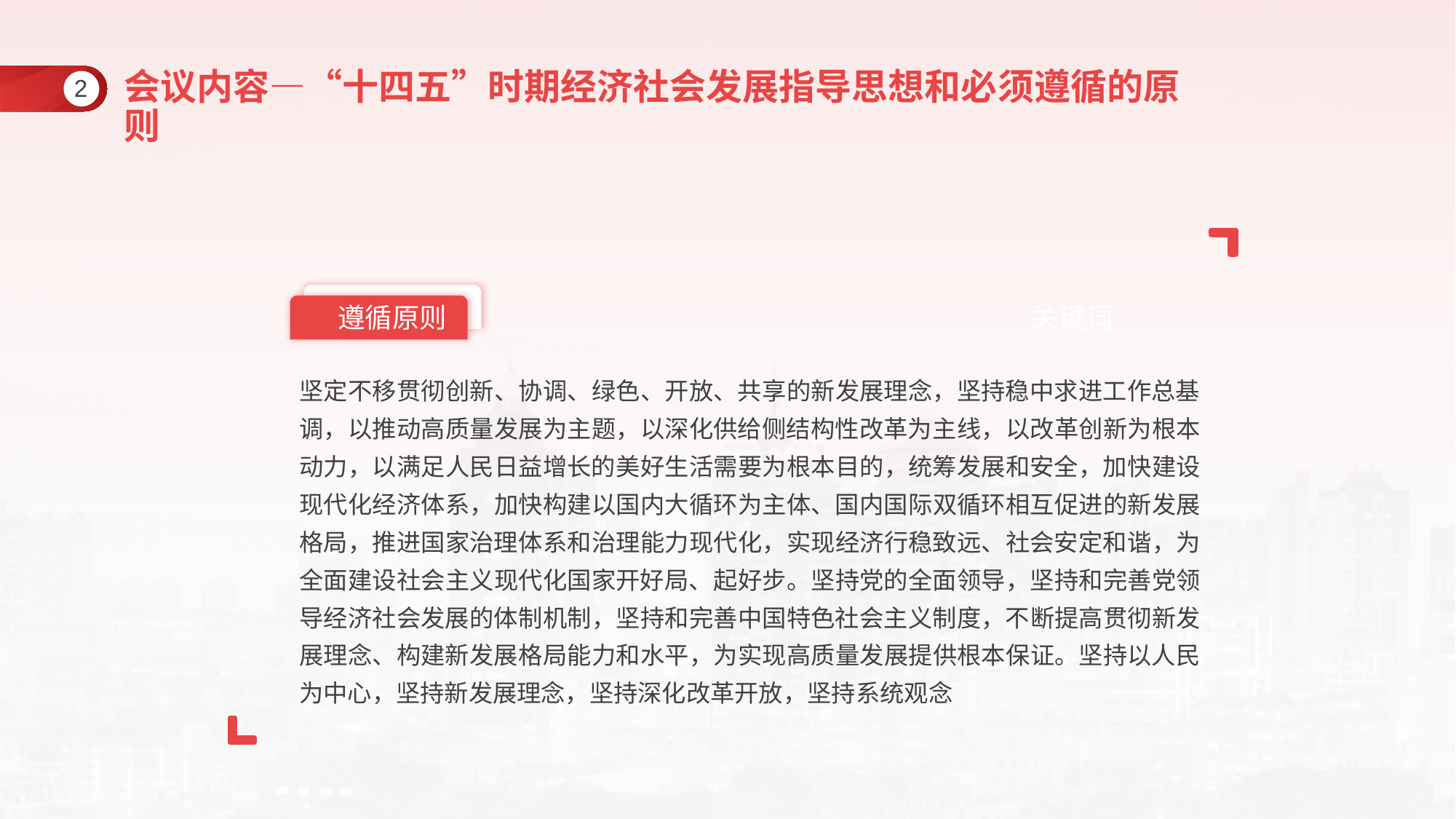

会议内容—“十四五”时期经济社会发展指导思想和必须遵循的原则
2

遵循原则
关键词

坚定不移贯彻创新、协调、绿色、开放、共享的新发展理念，坚持稳中求进工作总基调，以推动高质量发展为主题，以深化供给侧结构性改革为主线，以改革创新为根本动力，以满足人民日益增长的美好生活需要为根本目的，统筹发展和安全，加快建设现代化经济体系，加快构建以国内大循环为主体、国内国际双循环相互促进的新发展格局，推进国家治理体系和治理能力现代化，实现经济行稳致远、社会安定和谐，为全面建设社会主义现代化国家开好局、起好步。坚持党的全面领导，坚持和完善党领导经济社会发展的体制机制，坚持和完善中国特色社会主义制度，不断提高贯彻新发展理念、构建新发展格局能力和水平，为实现高质量发展提供根本保证。坚持以人民为中心，坚持新发展理念，坚持深化改革开放，坚持系统观念